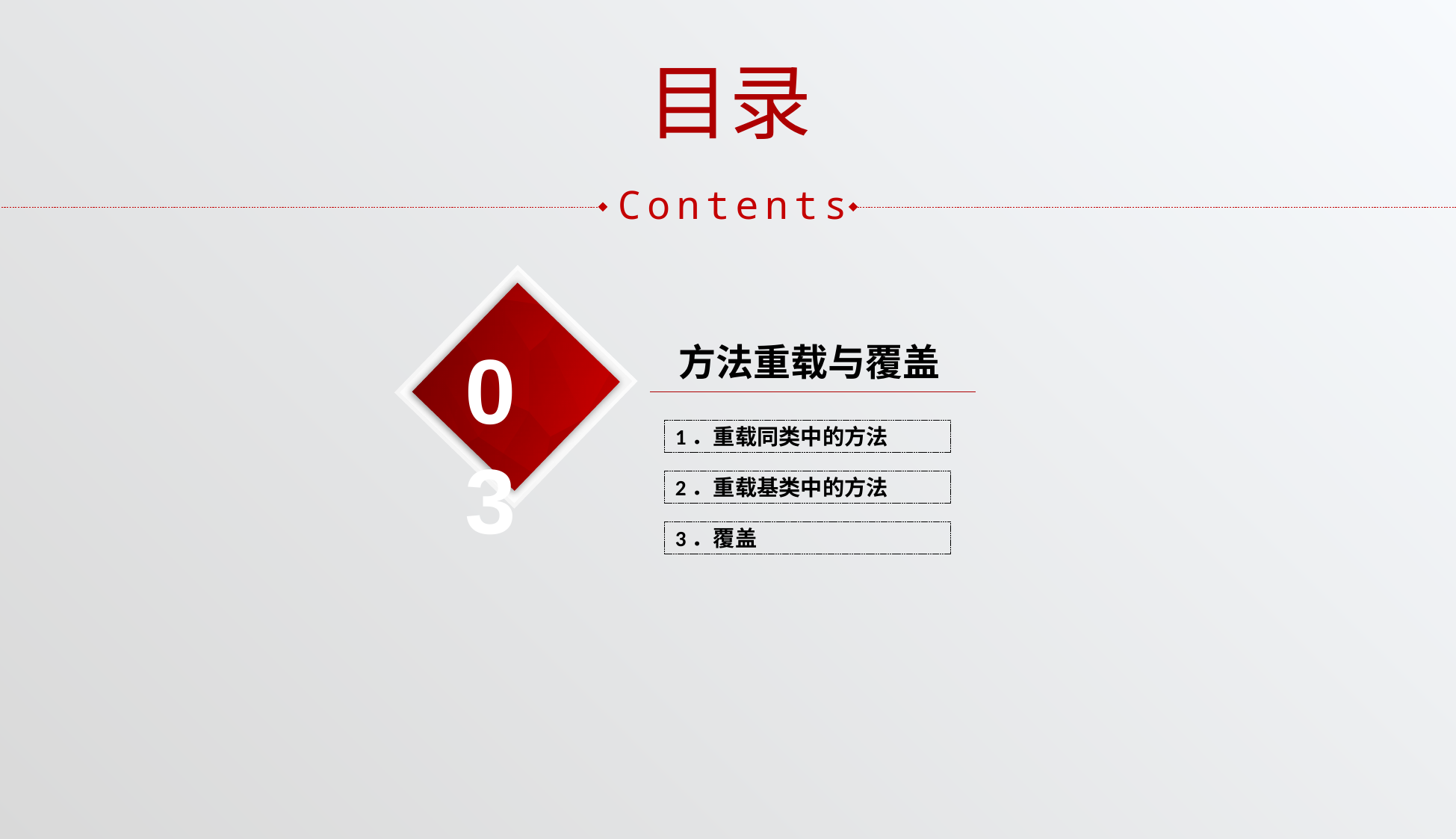

目录
Contents

03
方法重载与覆盖
1．重载同类中的方法
2．重载基类中的方法
3．覆盖